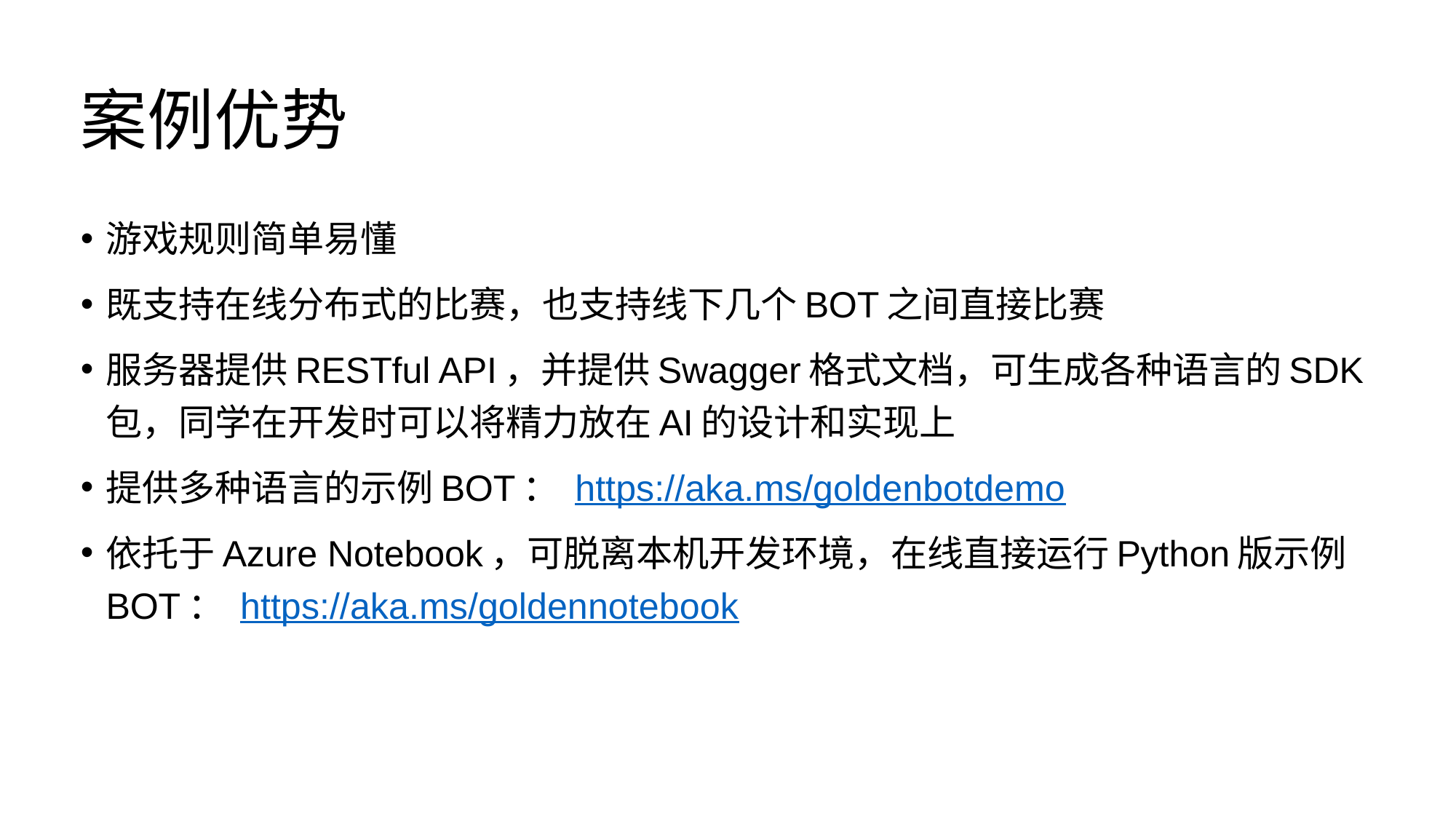

# 案例优势
游戏规则简单易懂
既支持在线分布式的比赛，也支持线下几个BOT之间直接比赛
服务器提供RESTful API，并提供Swagger格式文档，可生成各种语言的SDK包，同学在开发时可以将精力放在AI的设计和实现上
提供多种语言的示例BOT： https://aka.ms/goldenbotdemo
依托于Azure Notebook，可脱离本机开发环境，在线直接运行Python版示例BOT： https://aka.ms/goldennotebook